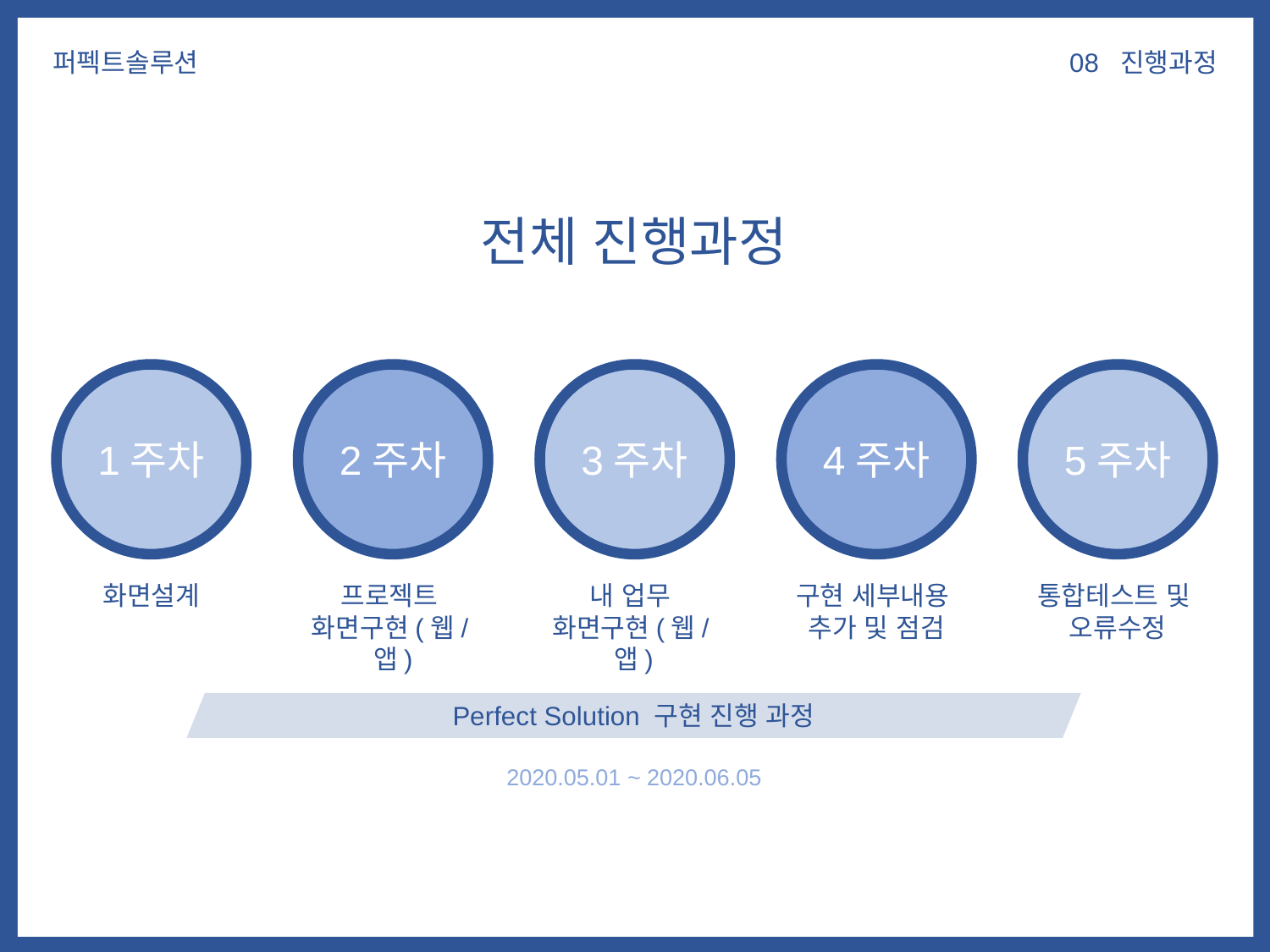

08  진행과정
퍼펙트솔루션
전체 진행과정
1주차
2주차
3주차
4주차
5주차
화면설계
프로젝트
화면구현(웹/앱)
내 업무
화면구현(웹/앱)
구현 세부내용
추가 및 점검
통합테스트 및
오류수정
Perfect Solution 구현 진행 과정
2020.05.01 ~ 2020.06.05